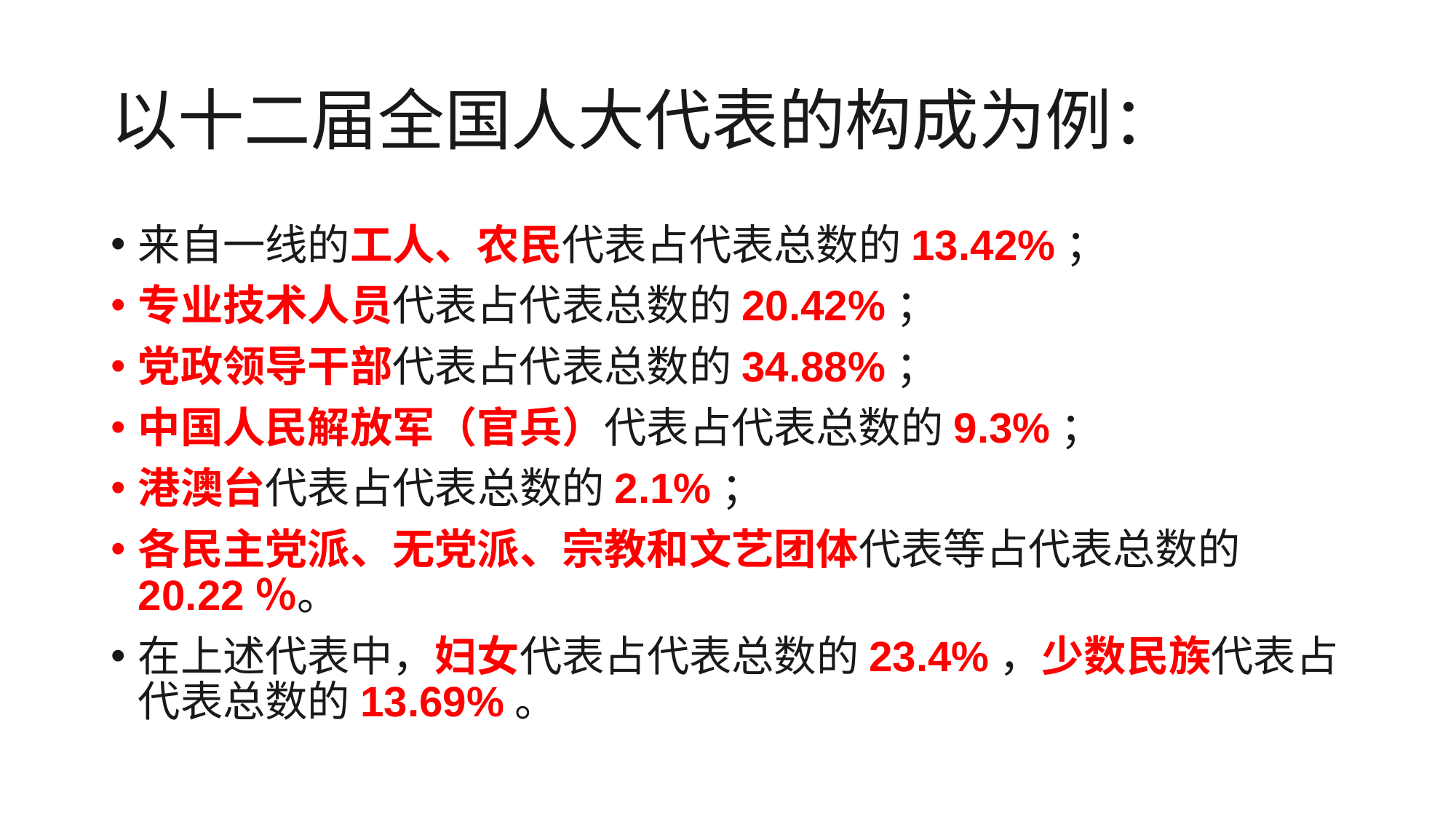

# 以十二届全国人大代表的构成为例：
来自一线的工人、农民代表占代表总数的13.42%；
专业技术人员代表占代表总数的20.42%；
党政领导干部代表占代表总数的34.88%；
中国人民解放军（官兵）代表占代表总数的9.3%；
港澳台代表占代表总数的2.1%；
各民主党派、无党派、宗教和文艺团体代表等占代表总数的20.22％。
在上述代表中，妇女代表占代表总数的23.4%，少数民族代表占代表总数的13.69%。